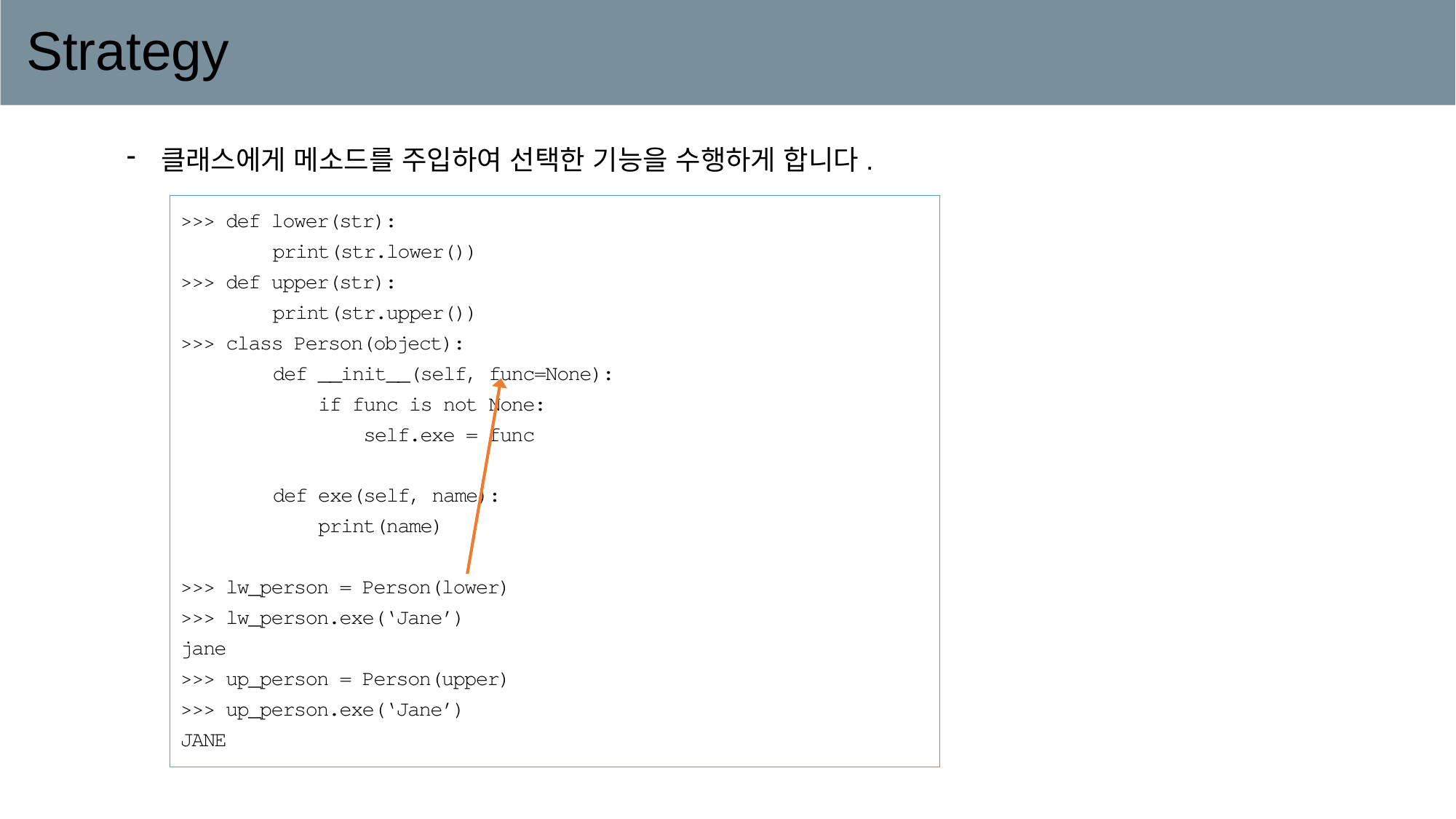

# Strategy
클래스에게 메소드를 주입하여 선택한 기능을 수행하게 합니다.
>>> def lower(str):
        print(str.lower())
>>> def upper(str):
        print(str.upper())
>>> class Person(object):
        def __init__(self, func=None):
            if func is not None:
                self.exe = func

        def exe(self, name):
            print(name)

>>> lw_person = Person(lower)
>>> lw_person.exe(‘Jane’)
jane
>>> up_person = Person(upper)
>>> up_person.exe(‘Jane’)
JANE